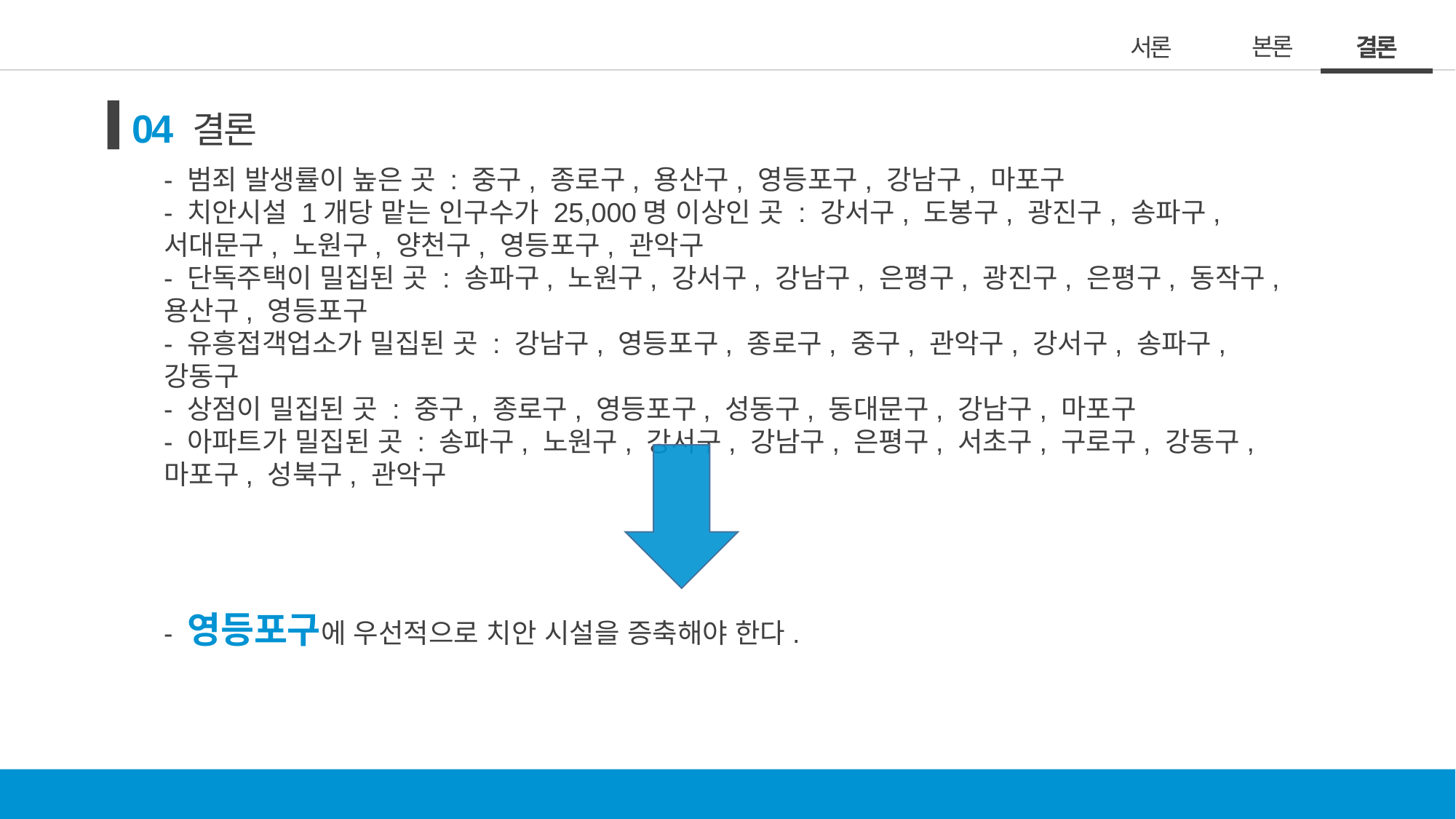

본론
서론
결론
04 결론

- 범죄 발생률이 높은 곳 : 중구, 종로구, 용산구, 영등포구, 강남구, 마포구
- 치안시설 1개당 맡는 인구수가 25,000명 이상인 곳 : 강서구, 도봉구, 광진구, 송파구, 서대문구, 노원구, 양천구, 영등포구, 관악구
- 단독주택이 밀집된 곳 : 송파구, 노원구, 강서구, 강남구, 은평구, 광진구, 은평구, 동작구, 용산구, 영등포구
- 유흥접객업소가 밀집된 곳 : 강남구, 영등포구, 종로구, 중구, 관악구, 강서구, 송파구, 강동구
- 상점이 밀집된 곳 : 중구, 종로구, 영등포구, 성동구, 동대문구, 강남구, 마포구
- 아파트가 밀집된 곳 : 송파구, 노원구, 강서구, 강남구, 은평구, 서초구, 구로구, 강동구, 마포구, 성북구, 관악구

- 영등포구에 우선적으로 치안 시설을 증축해야 한다.